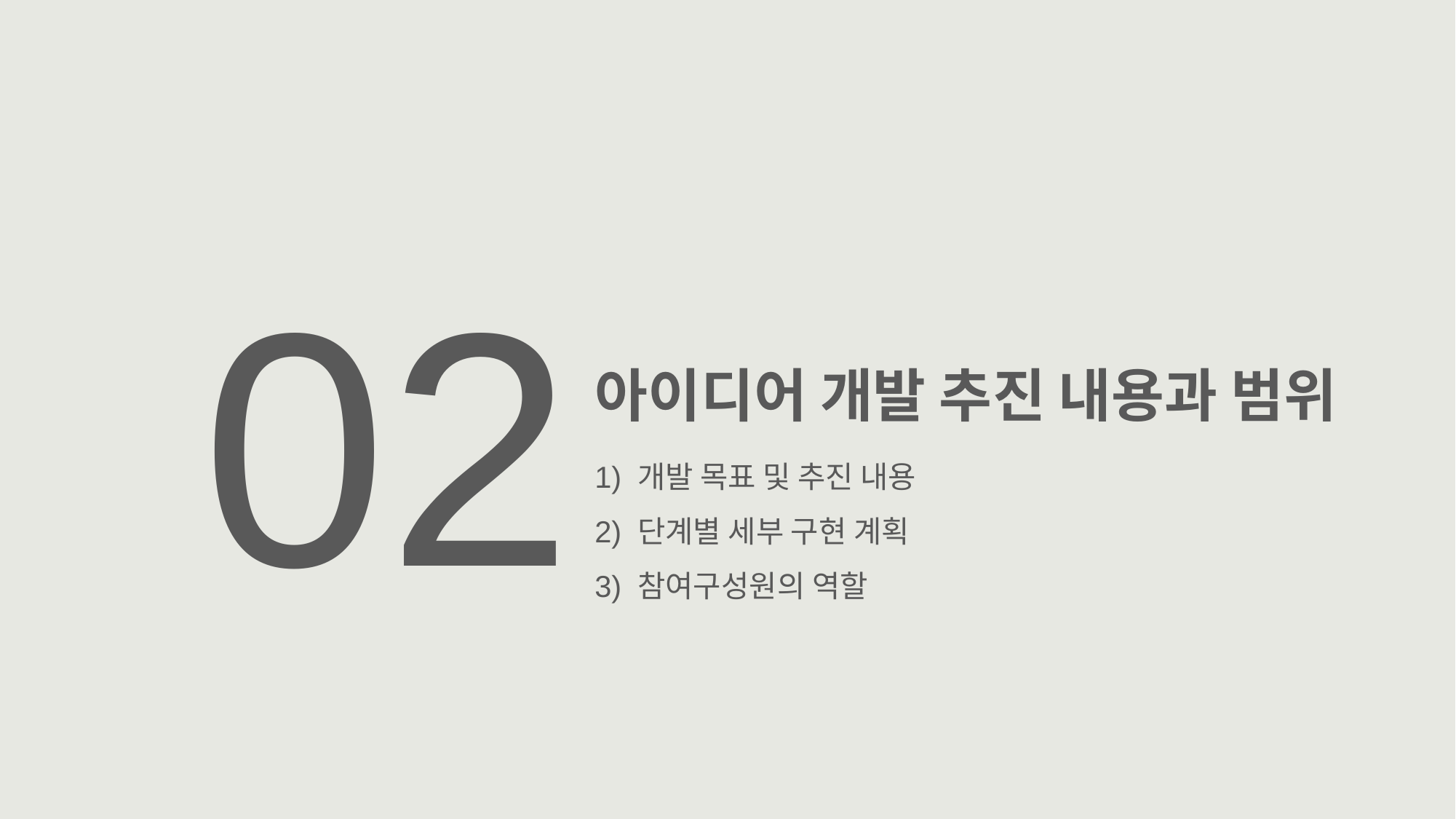

02
아이디어 개발 추진 내용과 범위
1) 개발 목표 및 추진 내용
2) 단계별 세부 구현 계획
3) 참여구성원의 역할